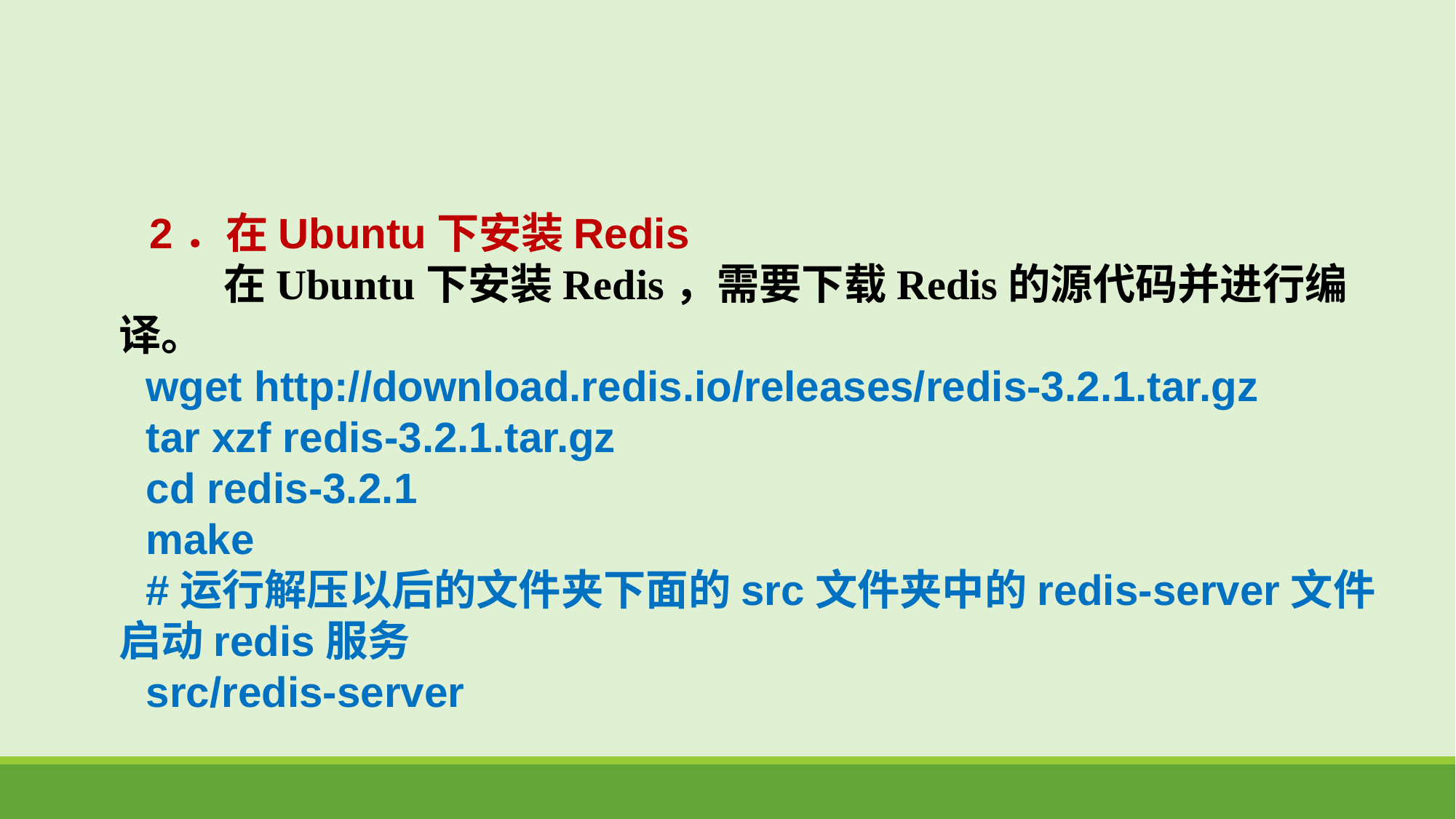

2．在Ubuntu下安装Redis
       在Ubuntu下安装Redis，需要下载Redis的源代码并进行编译。
wget http://download.redis.io/releases/redis-3.2.1.tar.gz
tar xzf redis-3.2.1.tar.gz
cd redis-3.2.1
make
#运行解压以后的文件夹下面的src文件夹中的redis-server文件启动redis服务
src/redis-server